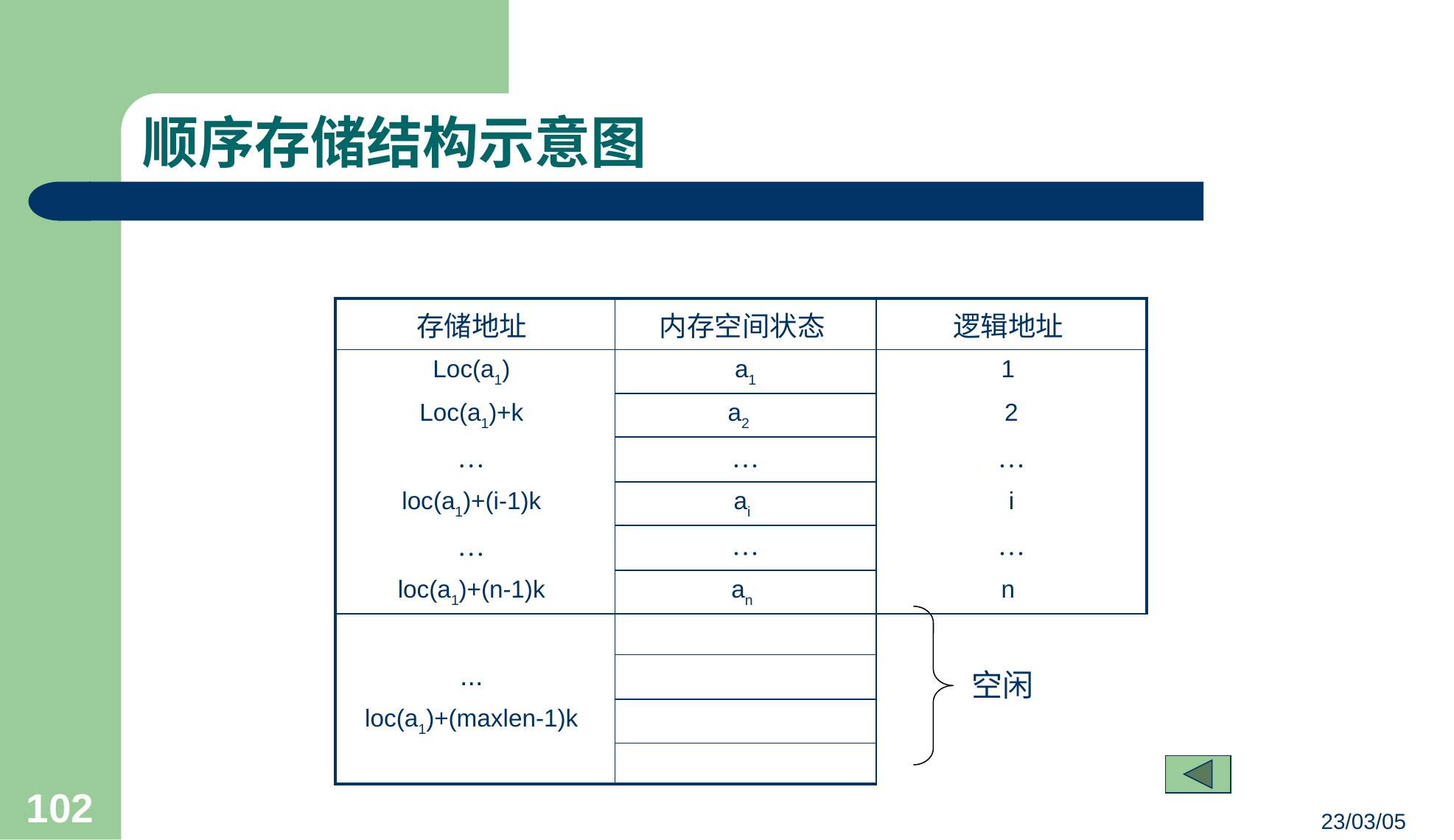

# 顺序存储结构示意图
| 存储地址 | 内存空间状态 | 逻辑地址 |
| --- | --- | --- |
| Loc(a1) | a1 | 1 |
| Loc(a1)+k | a2 | 2 |
| … | … | … |
| loc(a1)+(i-1)k | ai | i |
| … | … | … |
| loc(a1)+(n-1)k | an | n |
|  |  |  |
| ... |  |  |
| loc(a1)+(maxlen-1)k |  |  |
|  |  |  |

   空闲

102
23/03/05